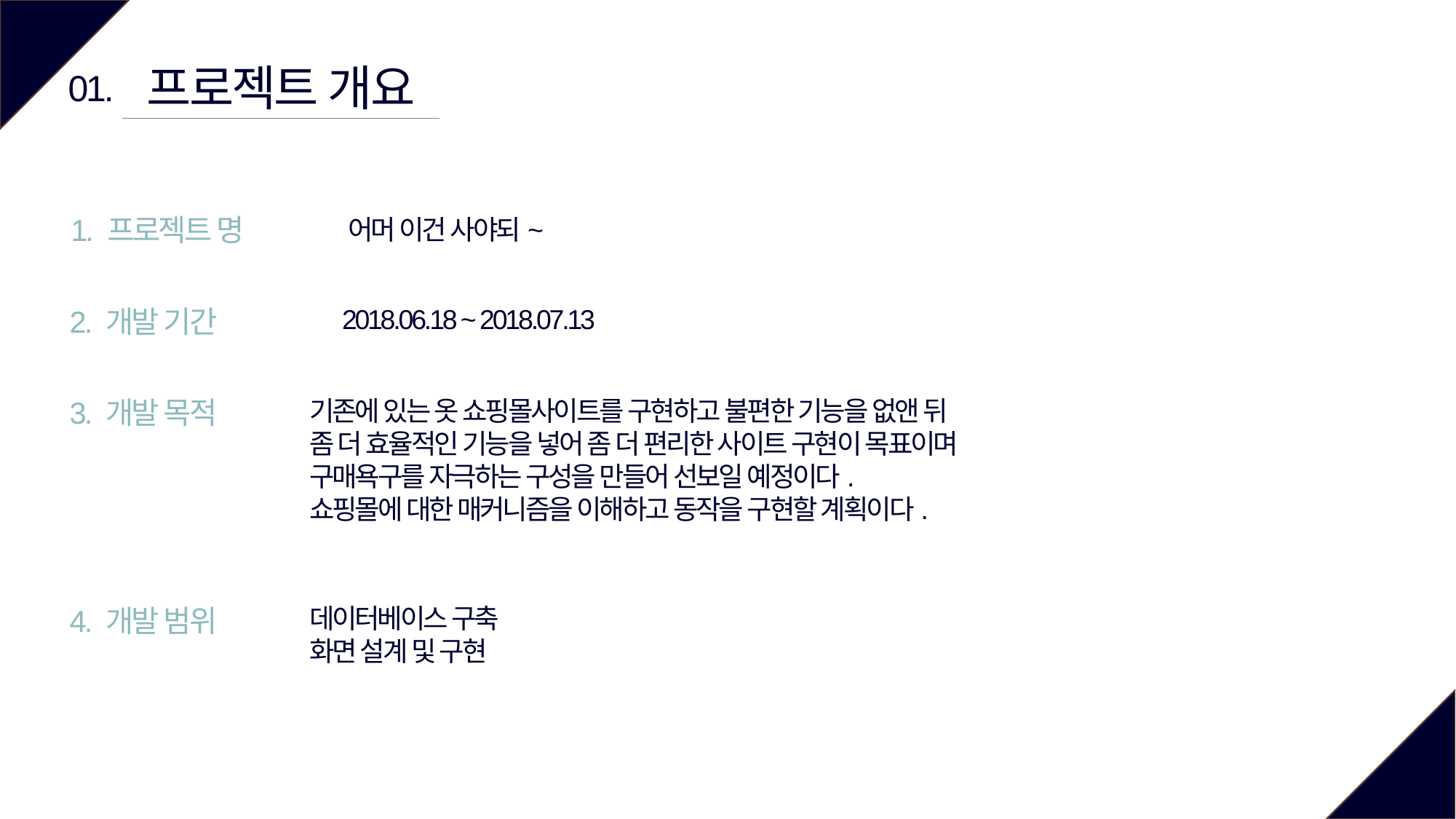

프로젝트 개요
01.
1. 프로젝트 명
어머 이건 사야되~
2. 개발 기간
2018.06.18 ~ 2018.07.13
기존에 있는 옷 쇼핑몰사이트를 구현하고 불편한 기능을 없앤 뒤
좀 더 효율적인 기능을 넣어 좀 더 편리한 사이트 구현이 목표이며
구매욕구를 자극하는 구성을 만들어 선보일 예정이다.
쇼핑몰에 대한 매커니즘을 이해하고 동작을 구현할 계획이다.

3. 개발 목적
4. 개발 범위
데이터베이스 구축
화면 설계 및 구현